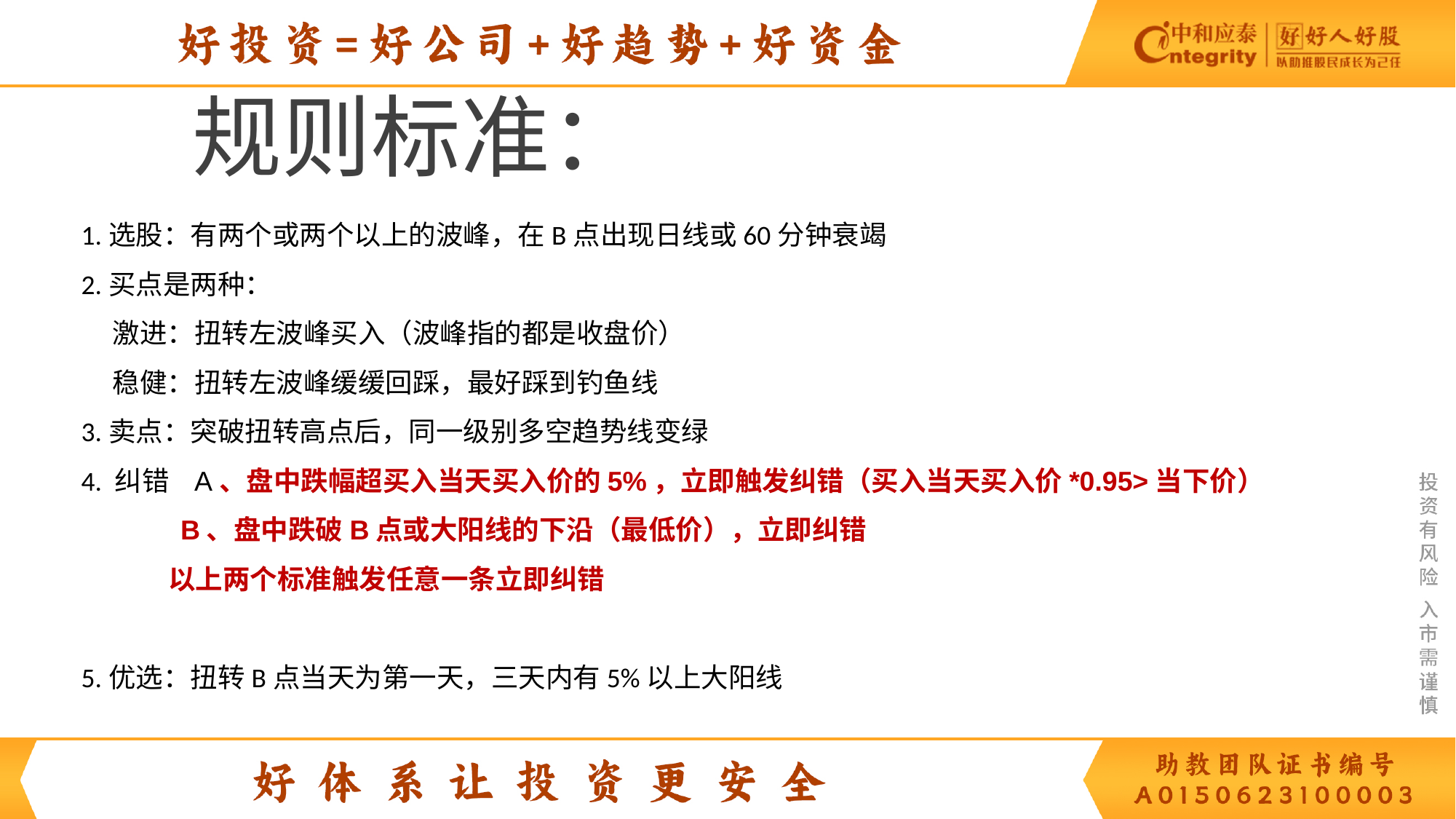

规则标准：
1.选股：有两个或两个以上的波峰，在B点出现日线或60分钟衰竭
2.买点是两种：
    激进：扭转左波峰买入（波峰指的都是收盘价）
    稳健：扭转左波峰缓缓回踩，最好踩到钓鱼线
3.卖点：突破扭转高点后，同一级别多空趋势线变绿
4. 纠错   A、盘中跌幅超买入当天买入价的5%，立即触发纠错（买入当天买入价*0.95>当下价）
             B、盘中跌破B点或大阳线的下沿（最低价），立即纠错
             以上两个标准触发任意一条立即纠错

5.优选：扭转B点当天为第一天，三天内有5%以上大阳线